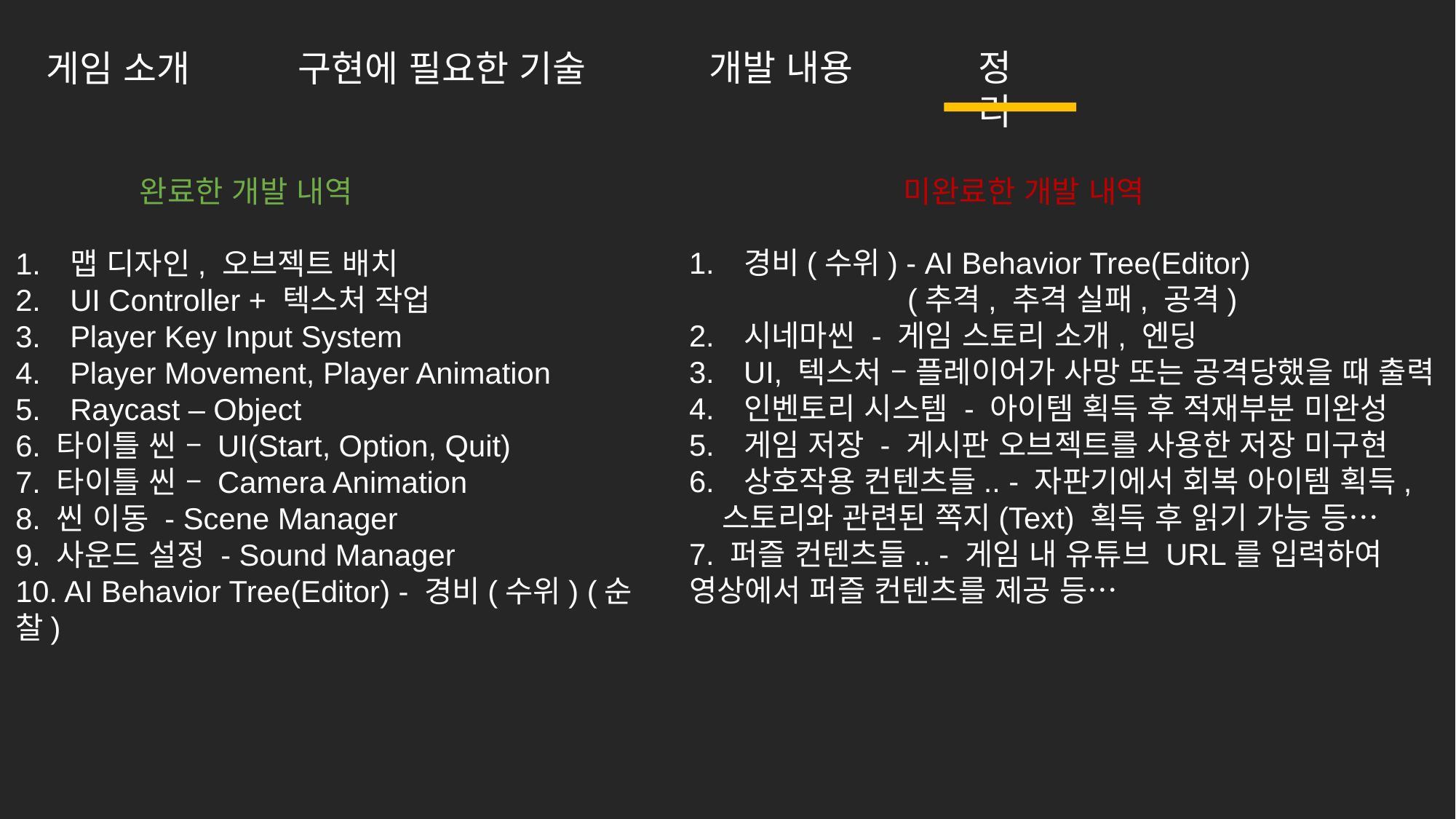

개발 내용
정리
구현에 필요한 기술
게임 소개

완료한 개발 내역
미완료한 개발 내역
경비(수위) - AI Behavior Tree(Editor)
		(추격, 추격 실패, 공격)
시네마씬 - 게임 스토리 소개, 엔딩
UI, 텍스처 – 플레이어가 사망 또는 공격당했을 때 출력
인벤토리 시스템 - 아이템 획득 후 적재부분 미완성
게임 저장 - 게시판 오브젝트를 사용한 저장 미구현
상호작용 컨텐츠들.. - 자판기에서 회복 아이템 획득,
   스토리와 관련된 쪽지(Text) 획득 후 읽기 가능 등…
7. 퍼즐 컨텐츠들.. - 게임 내 유튜브 URL를 입력하여 영상에서 퍼즐 컨텐츠를 제공 등…
맵 디자인, 오브젝트 배치
UI Controller + 텍스처 작업
Player Key Input System
Player Movement, Player Animation
Raycast – Object
6. 타이틀 씬 – UI(Start, Option, Quit)
7. 타이틀 씬 – Camera Animation
8. 씬 이동 - Scene Manager
9. 사운드 설정 - Sound Manager
10. AI Behavior Tree(Editor) - 경비(수위) (순찰)